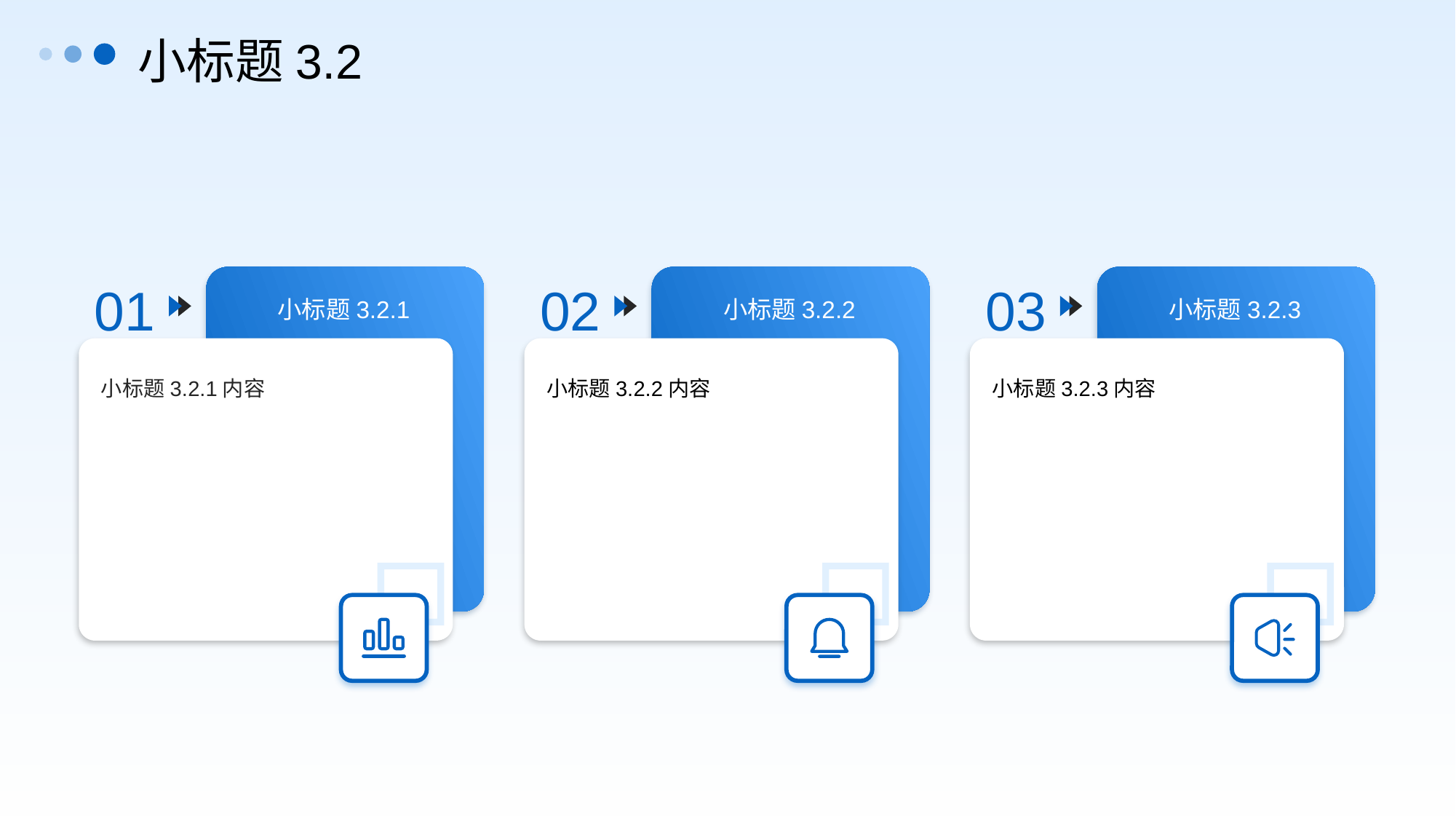

小标题3.2

01
02
03

小标题3.2.1
小标题3.2.2
小标题3.2.3

小标题3.2.1内容
小标题3.2.2内容
小标题3.2.3内容